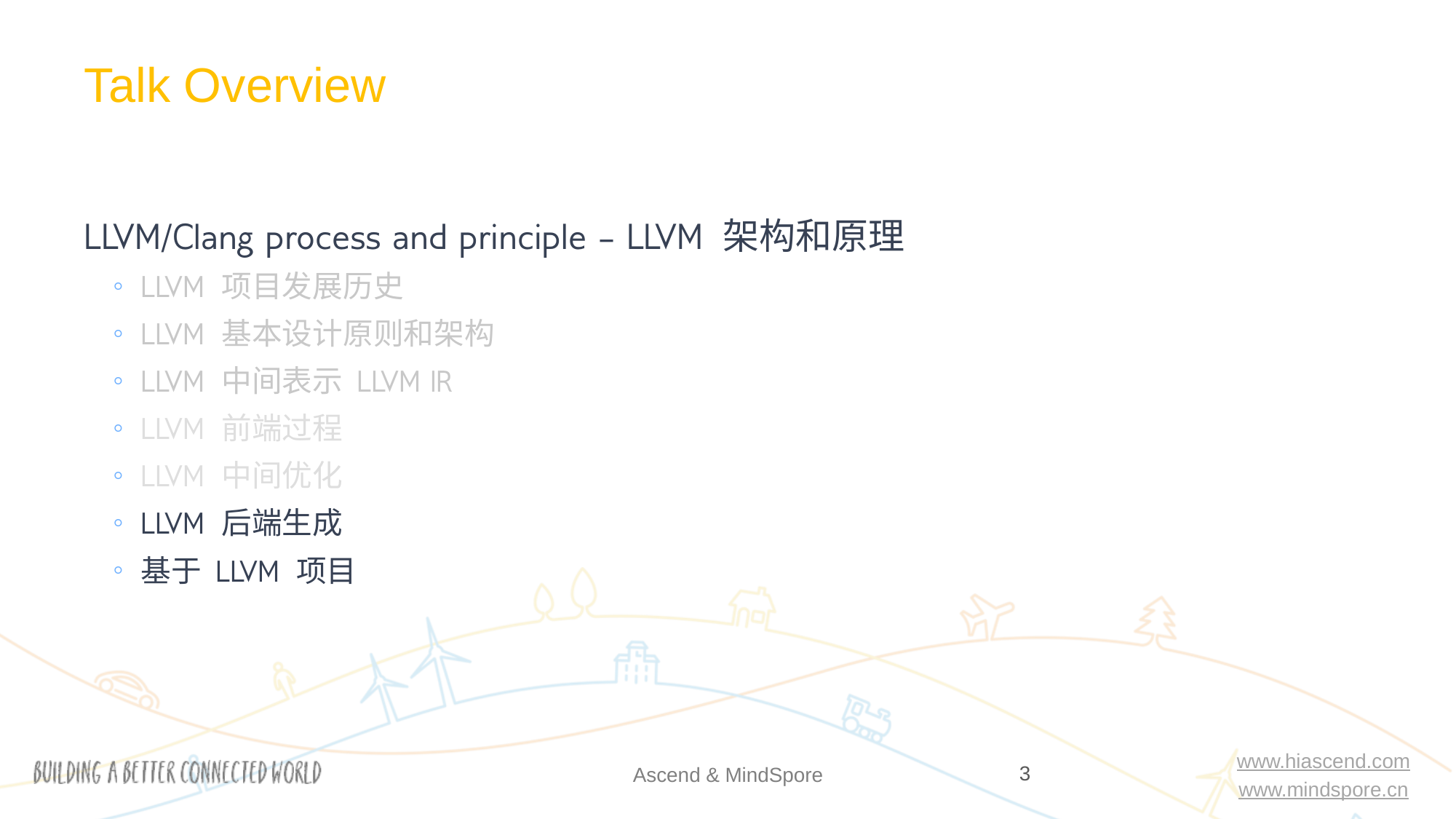

Talk Overview
LLVM/Clang process and principle – LLVM 架构和原理
LLVM 项目发展历史
LLVM 基本设计原则和架构
LLVM 中间表示 LLVM IR
LLVM 前端过程
LLVM 中间优化
LLVM 后端生成
基于 LLVM 项目